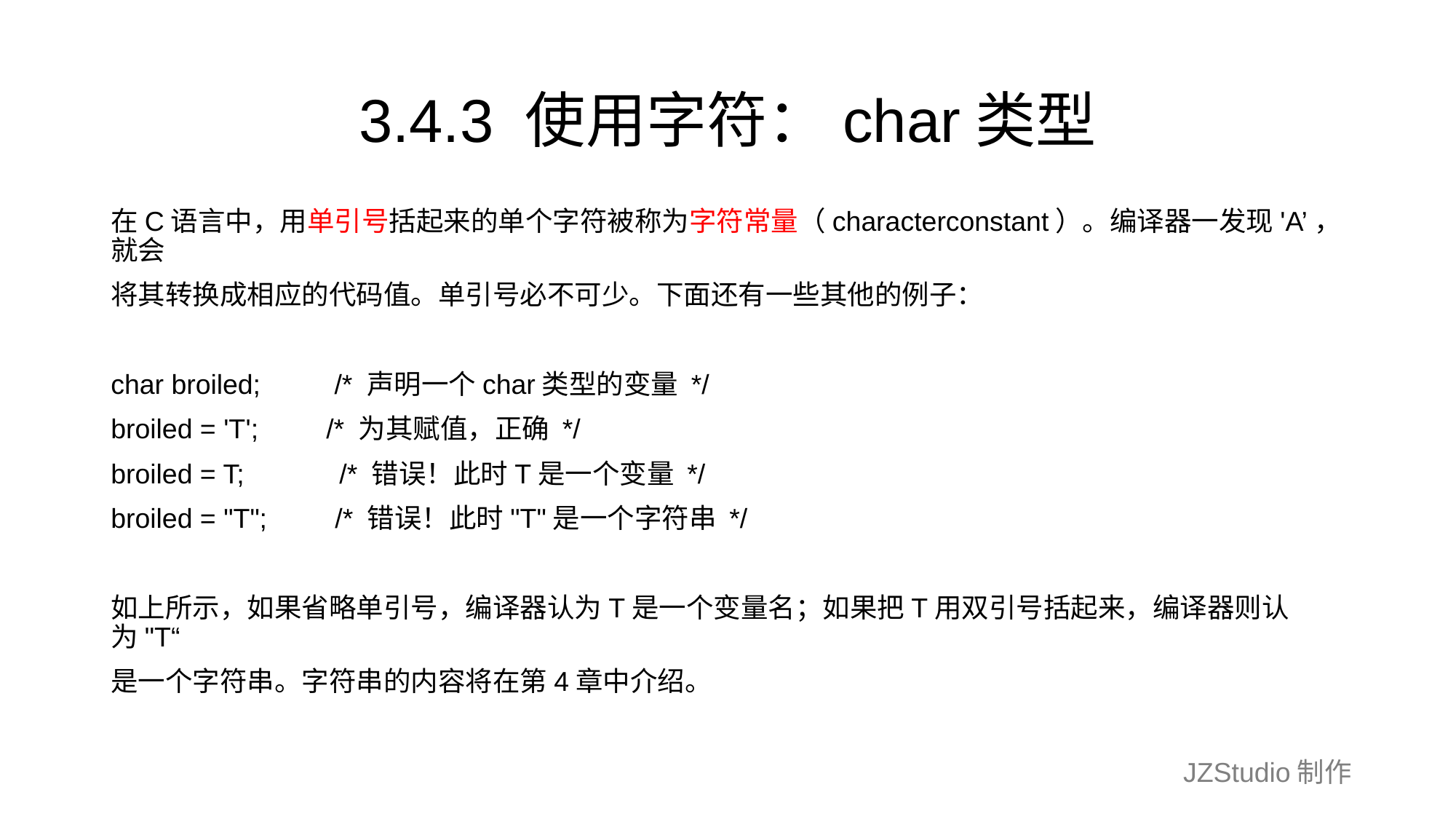

# 3.4.3 使用字符：char类型
在C语言中，用单引号括起来的单个字符被称为字符常量（characterconstant）。编译器一发现'A’，就会
将其转换成相应的代码值。单引号必不可少。下面还有一些其他的例子：

char broiled;　　 /* 声明一个char类型的变量 */
broiled = 'T';　　/* 为其赋值，正确 */
broiled = T;　　　/* 错误！此时T是一个变量 */
broiled = "T";　　/* 错误！此时"T"是一个字符串 */

如上所示，如果省略单引号，编译器认为T是一个变量名；如果把T用双引号括起来，编译器则认为"T“
是一个字符串。字符串的内容将在第4章中介绍。